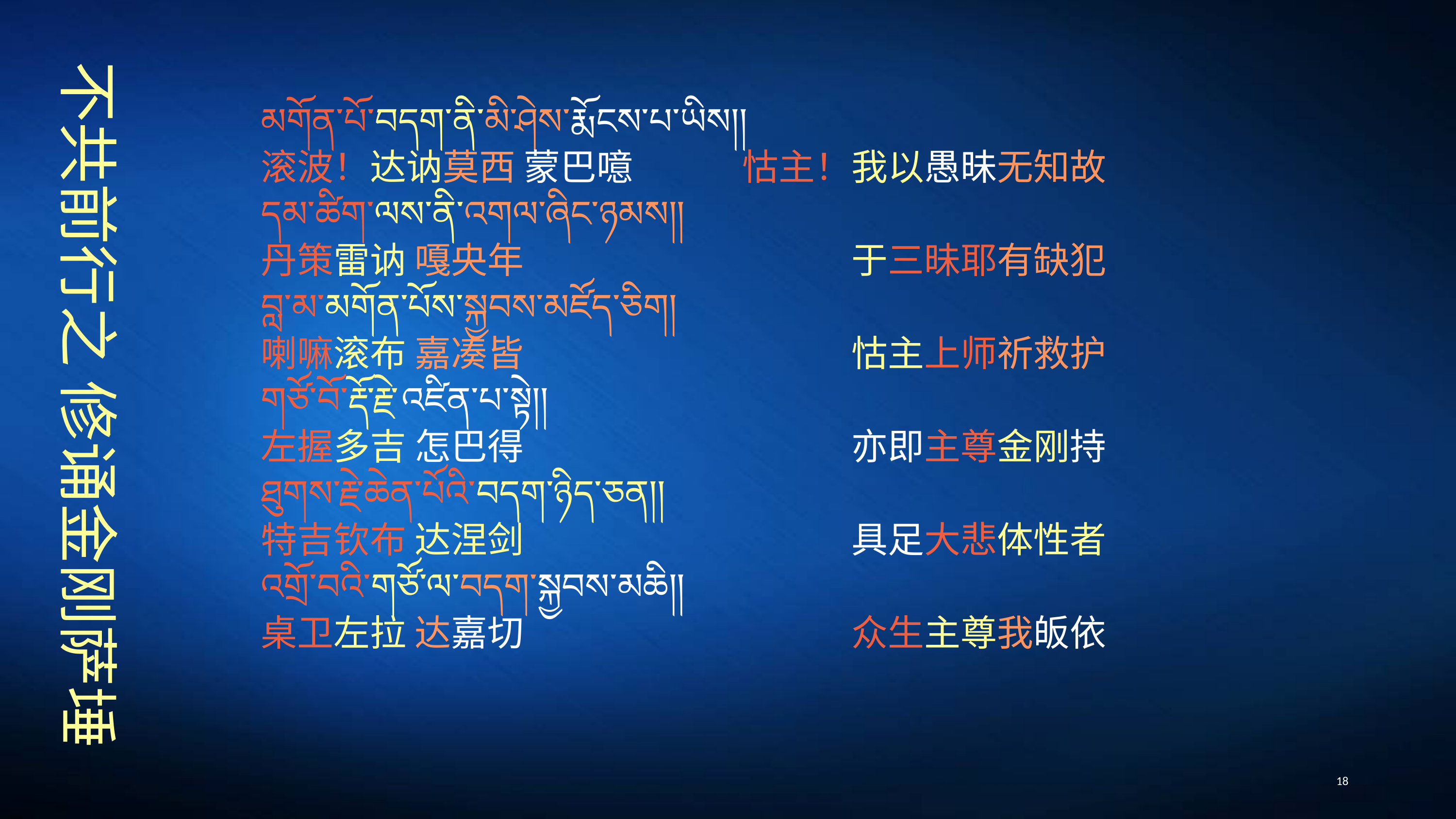

མགོན་པོ་བདག་ནི་མི་ཤེས་རྨོངས་པ་ཡིས།།
滚波！达讷莫西 蒙巴噫　　　怙主！我以愚昧无知故
དམ་ཚིག་ལས་ནི་འགལ་ཞིང་ཉམས།།
丹策雷讷 嘎央年　　　　　　　　　于三昧耶有缺犯
བླ་མ་མགོན་པོས་སྐྱབས་མཛོད་ཅིག།
喇嘛滚布 嘉凑皆　　　　　　　　　怙主上师祈救护
གཙོ་བོ་རྡོ་རྗེ་འཛིན་པ་སྟེ།།
左握多吉 怎巴得　　　　　　　　　亦即主尊金刚持
ཐུགས་རྗེ་ཆེན་པོའི་བདག་ཉིད་ཅན།།
特吉钦布 达涅剑　　　　　　　　　具足大悲体性者
འགྲོ་བའི་གཙོ་ལ་བདག་སྐྱབས་མཆི།།
桌卫左拉 达嘉切　　　　　　　　　众生主尊我皈依

# 不共前行之 修诵金刚萨埵
18